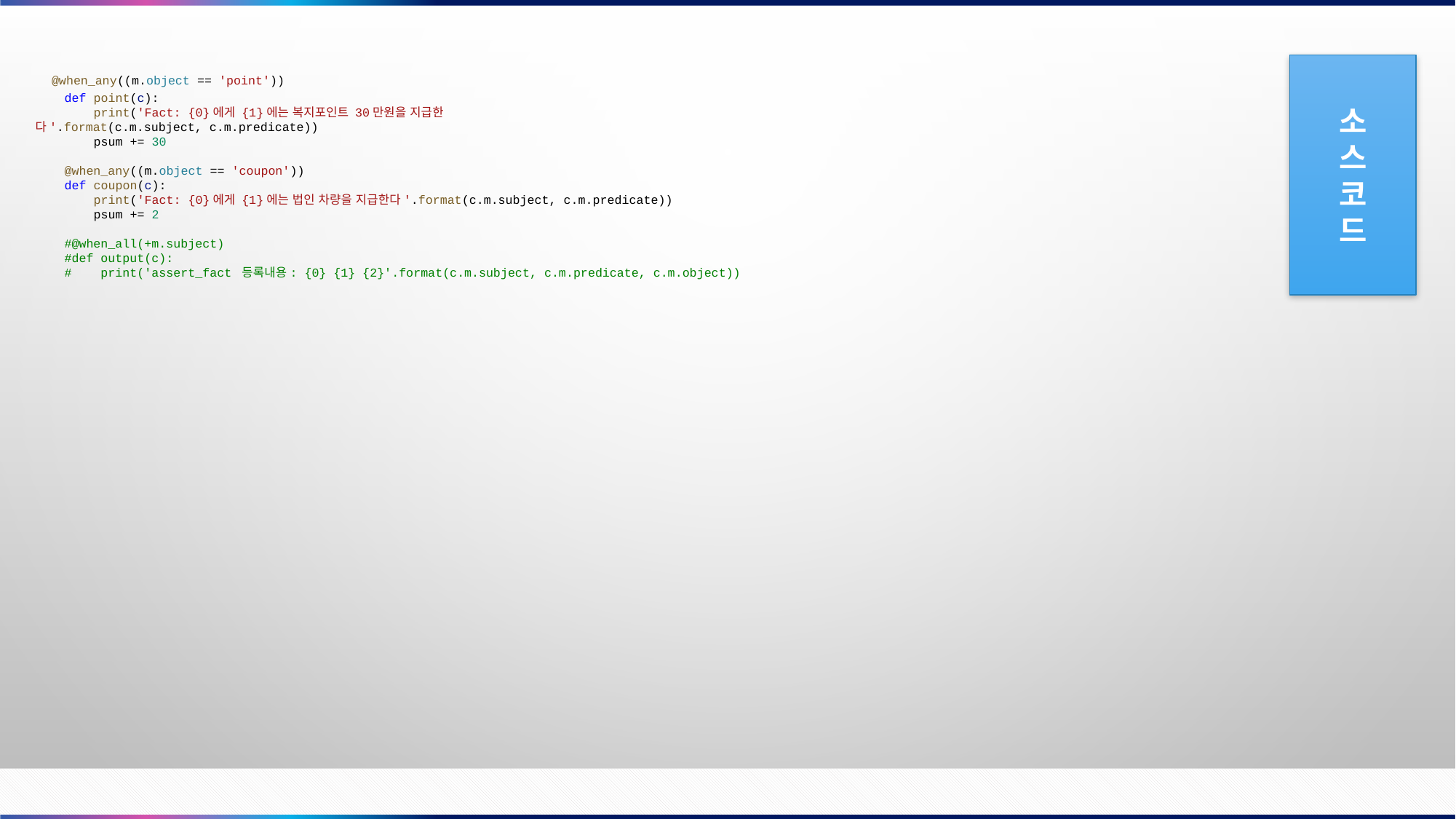

@when_any((m.object == 'point'))
    def point(c):
        print('Fact: {0}에게 {1}에는 복지포인트 30만원을 지급한다'.format(c.m.subject, c.m.predicate))
        psum += 30

    @when_any((m.object == 'coupon'))
    def coupon(c):
        print('Fact: {0}에게 {1}에는 법인 차량을 지급한다'.format(c.m.subject, c.m.predicate))
        psum += 2
    #@when_all(+m.subject)
    #def output(c):
    #    print('assert_fact 등록내용: {0} {1} {2}'.format(c.m.subject, c.m.predicate, c.m.object))

소
스
코
드